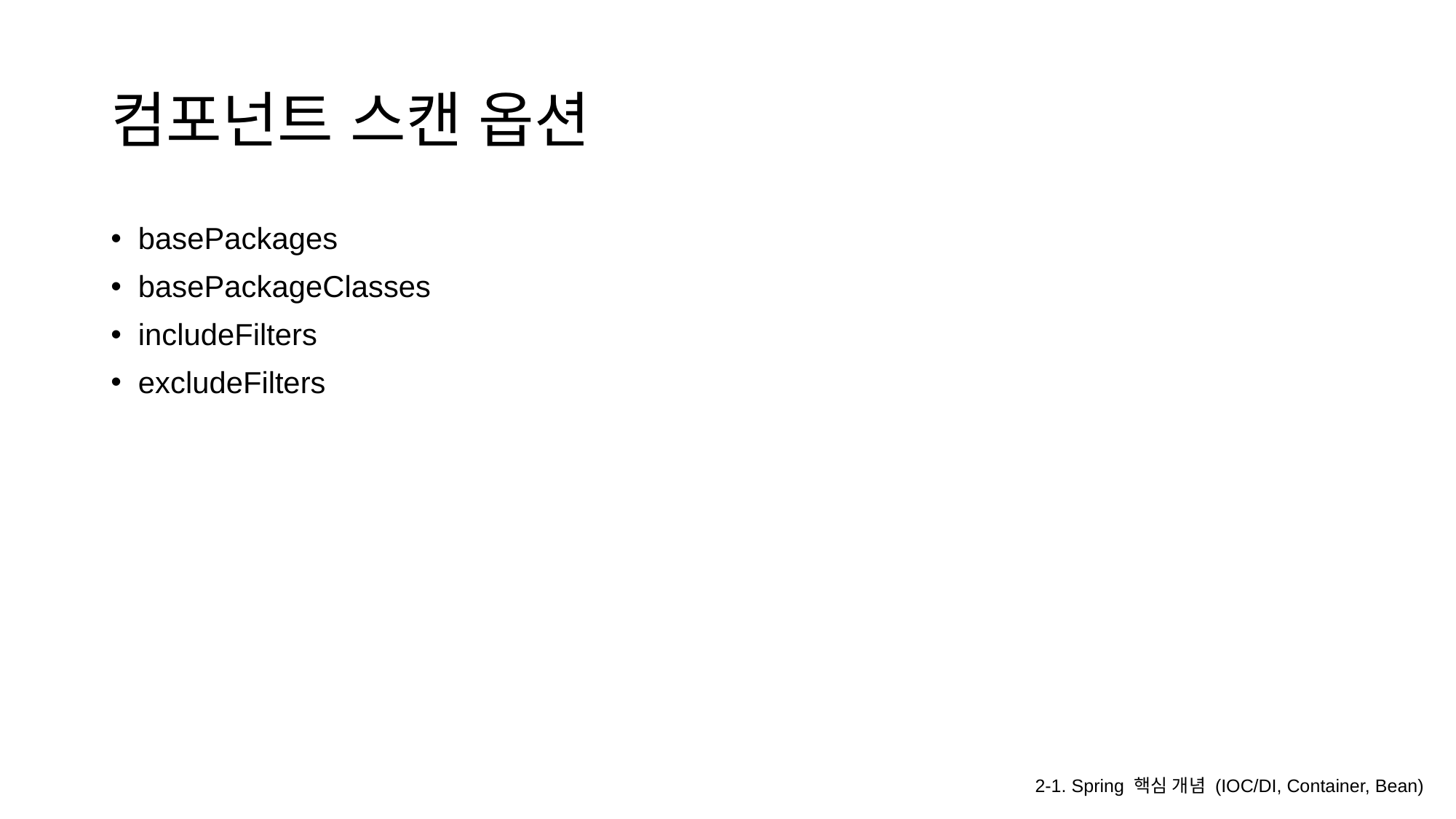

# 컴포넌트 스캔 옵션
basePackages
basePackageClasses
includeFilters
excludeFilters
2-1. Spring 핵심 개념 (IOC/DI, Container, Bean)